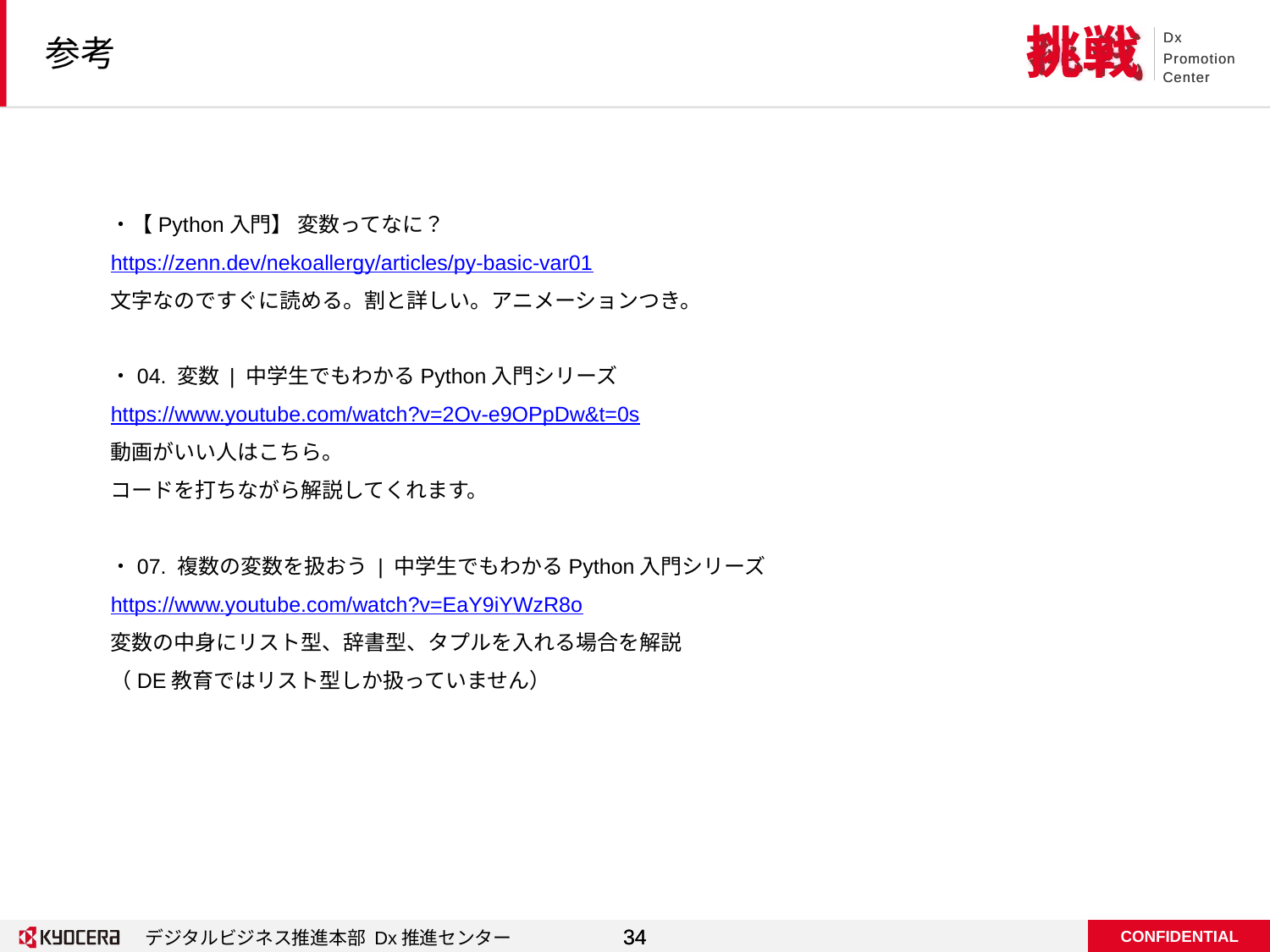

# 参考
・【Python入門】 変数ってなに？
https://zenn.dev/nekoallergy/articles/py-basic-var01
文字なのですぐに読める。割と詳しい。アニメーションつき。

・04. 変数 | 中学生でもわかるPython入門シリーズ
https://www.youtube.com/watch?v=2Ov-e9OPpDw&t=0s
動画がいい人はこちら。
コードを打ちながら解説してくれます。

・07. 複数の変数を扱おう | 中学生でもわかるPython入門シリーズ
https://www.youtube.com/watch?v=EaY9iYWzR8o
変数の中身にリスト型、辞書型、タプルを入れる場合を解説
（DE教育ではリスト型しか扱っていません）